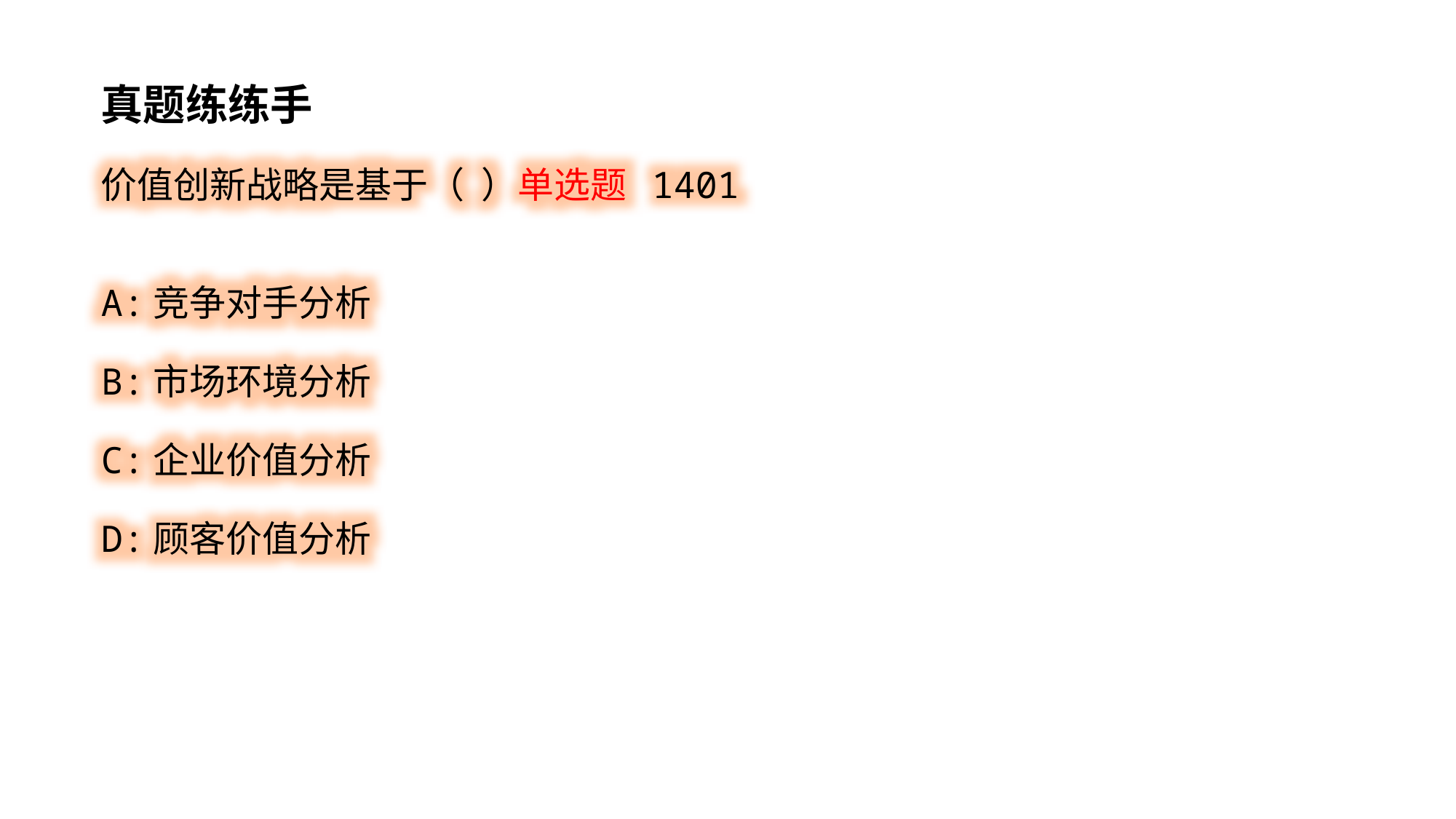

真题练练手
价值创新战略是基于（  ）单选题  1401

A:竞争对手分析

B:市场环境分析

C:企业价值分析

D:顾客价值分析